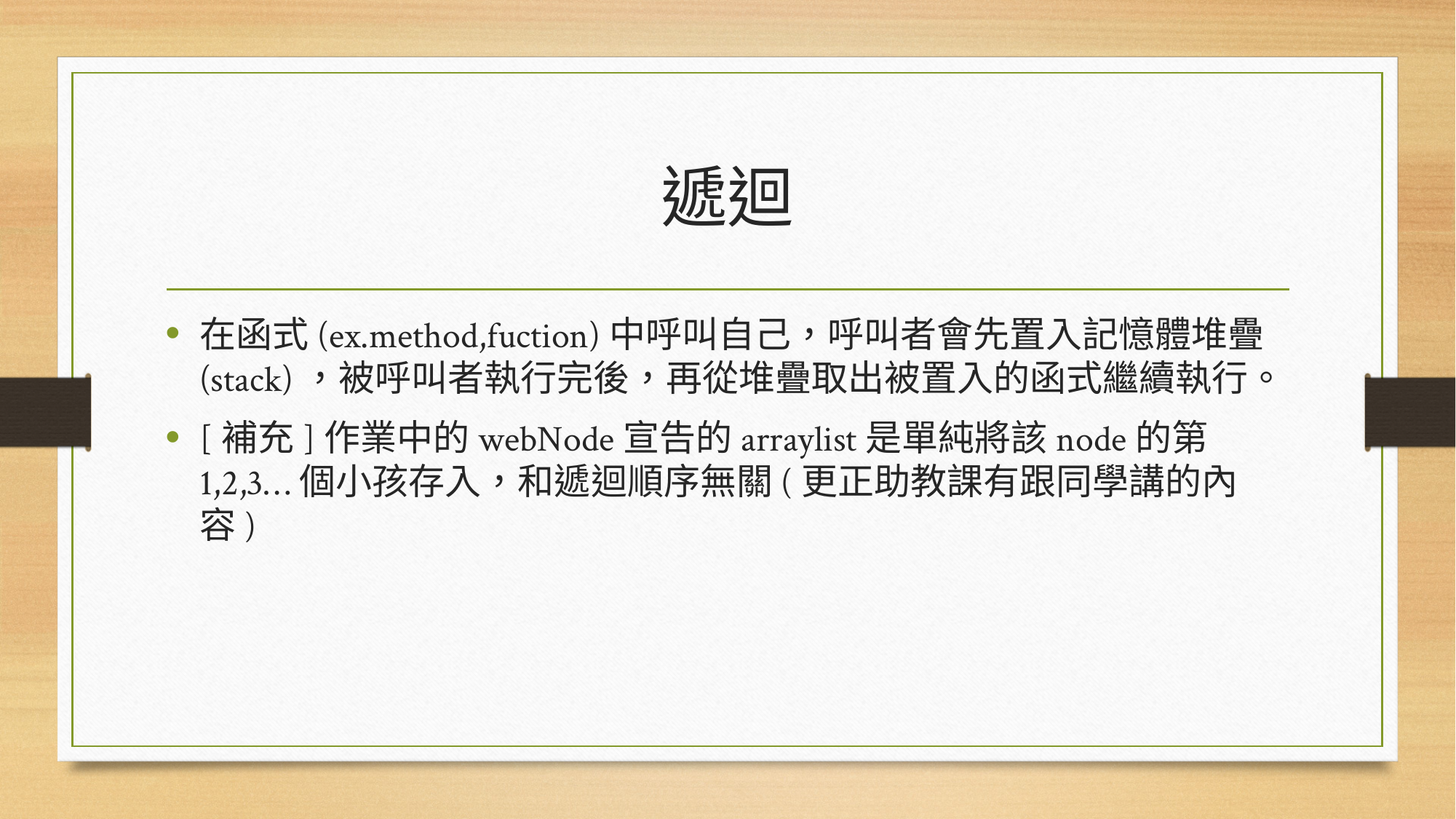

# 遞迴
在函式(ex.method,fuction)中呼叫自己，呼叫者會先置入記憶體堆疊(stack)，被呼叫者執行完後，再從堆疊取出被置入的函式繼續執行。
[補充]作業中的webNode宣告的arraylist是單純將該node的第1,2,3…個小孩存入，和遞迴順序無關(更正助教課有跟同學講的內容)